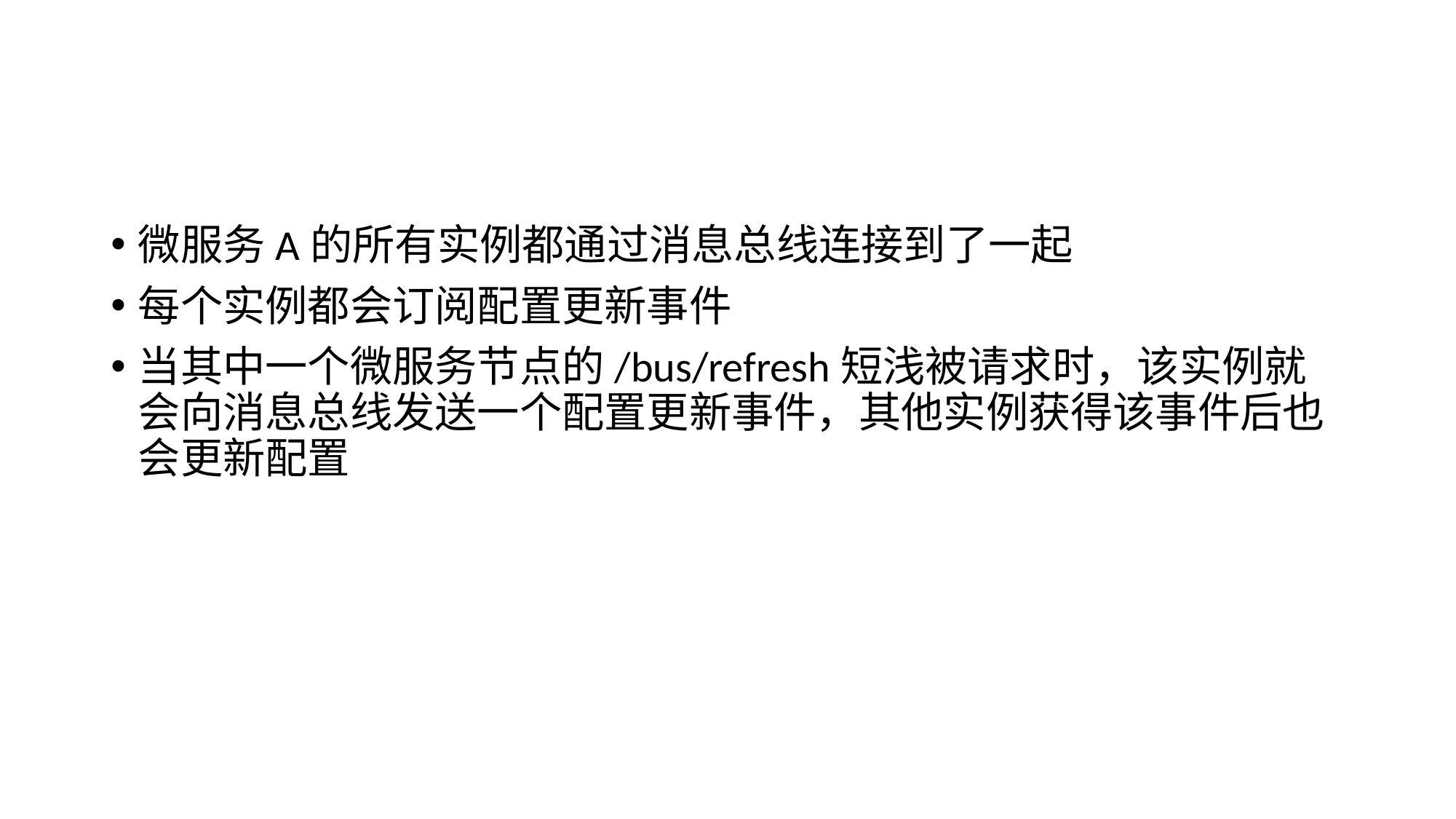

#
微服务A的所有实例都通过消息总线连接到了一起
每个实例都会订阅配置更新事件
当其中一个微服务节点的/bus/refresh短浅被请求时，该实例就会向消息总线发送一个配置更新事件，其他实例获得该事件后也会更新配置